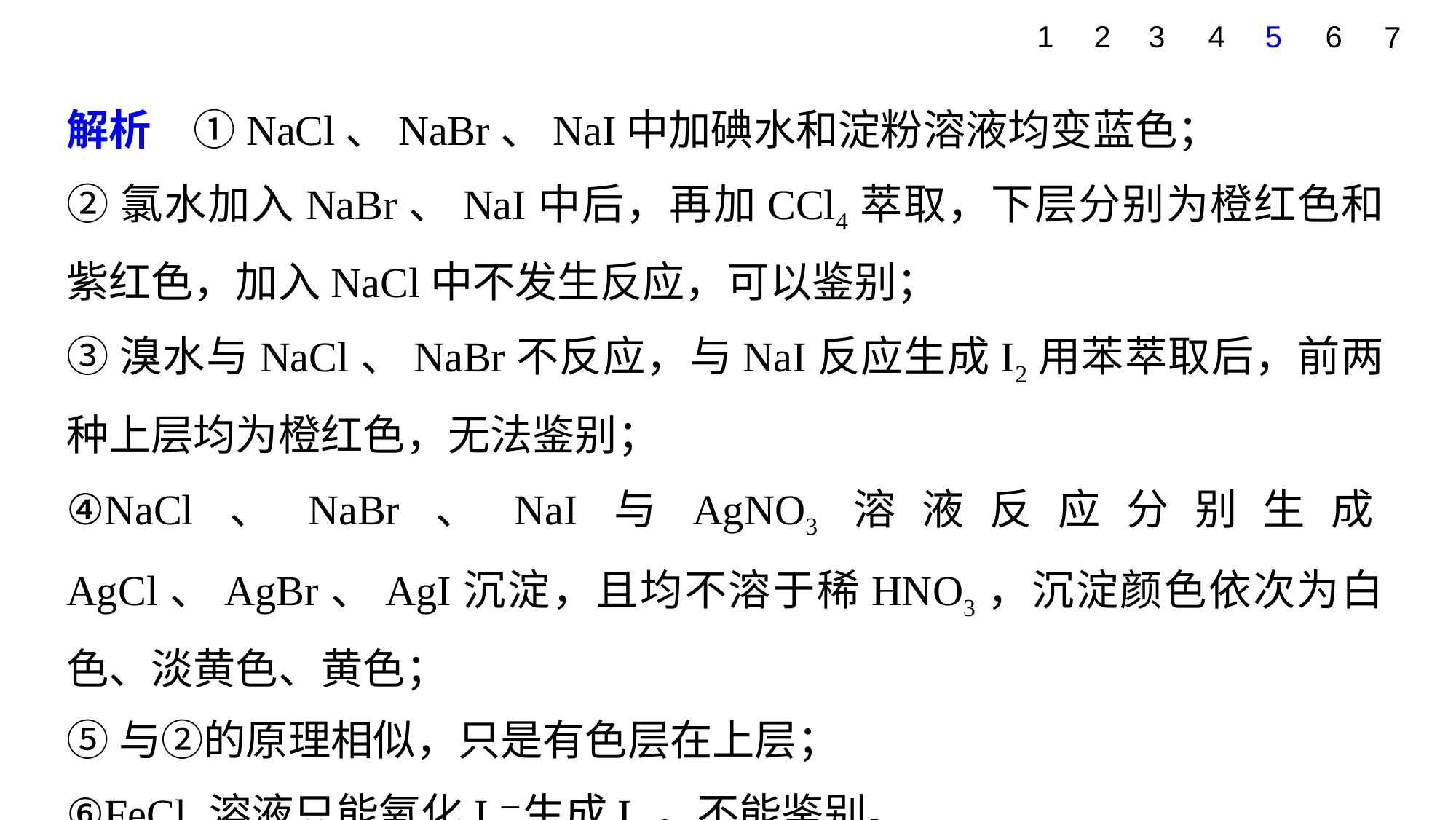

1
2
3
4
5
6
7
解析　①NaCl、NaBr、NaI中加碘水和淀粉溶液均变蓝色；
②氯水加入NaBr、NaI中后，再加CCl4萃取，下层分别为橙红色和紫红色，加入NaCl中不发生反应，可以鉴别；
③溴水与NaCl、NaBr不反应，与NaI反应生成I2用苯萃取后，前两种上层均为橙红色，无法鉴别；
④NaCl、NaBr、NaI与AgNO3溶液反应分别生成AgCl、AgBr、AgI沉淀，且均不溶于稀HNO3，沉淀颜色依次为白色、淡黄色、黄色；
⑤与②的原理相似，只是有色层在上层；
⑥FeCl3溶液只能氧化I－生成I2，不能鉴别。
答案　C